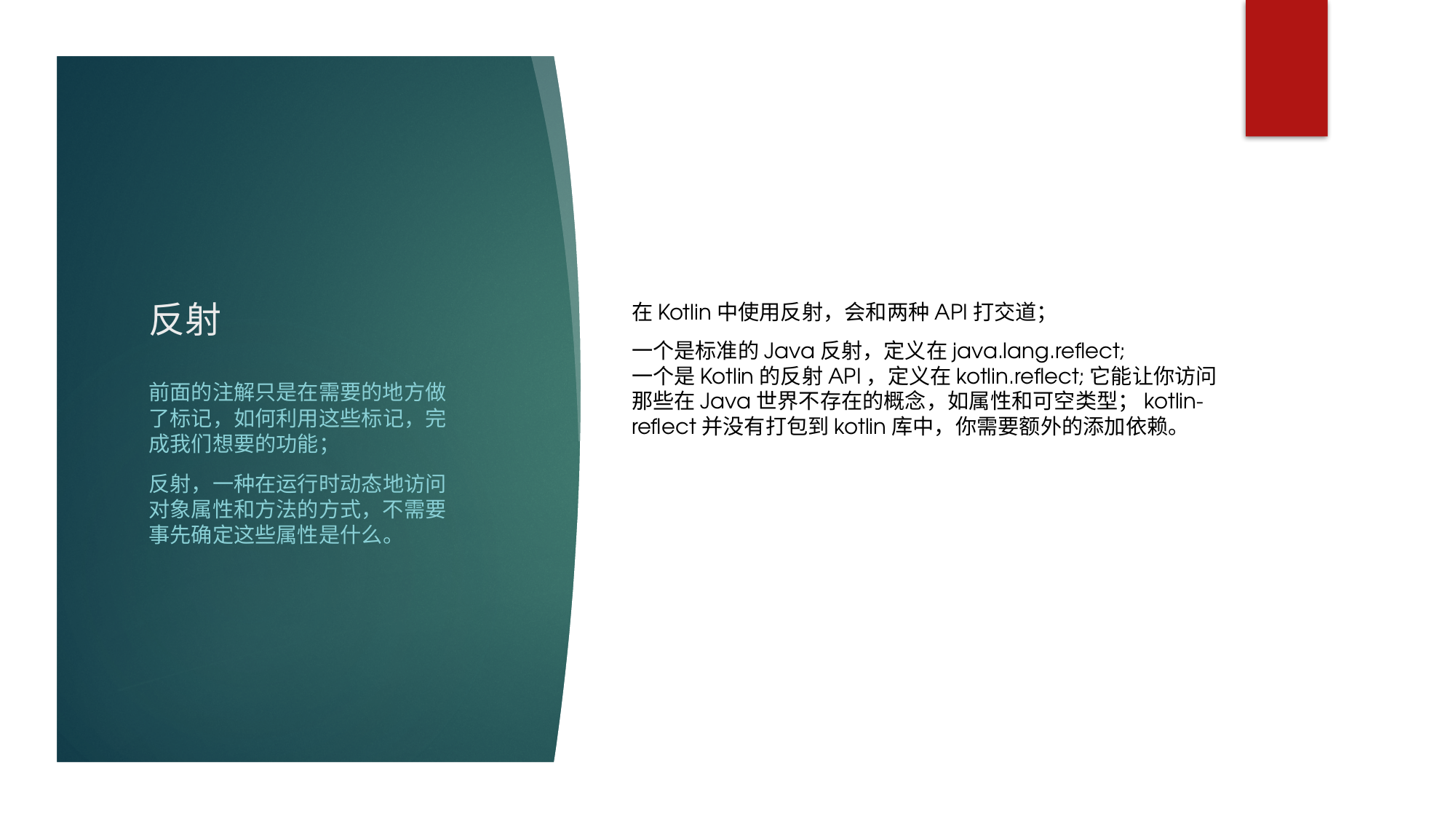

# 反射
在Kotlin中使用反射，会和两种API打交道；
一个是标准的Java反射，定义在java.lang.reflect;
一个是Kotlin的反射API，定义在kotlin.reflect;它能让你访问那些在Java世界不存在的概念，如属性和可空类型；kotlin-reflect并没有打包到kotlin库中，你需要额外的添加依赖。
前面的注解只是在需要的地方做了标记，如何利用这些标记，完成我们想要的功能；
反射，一种在运行时动态地访问对象属性和方法的方式，不需要事先确定这些属性是什么。